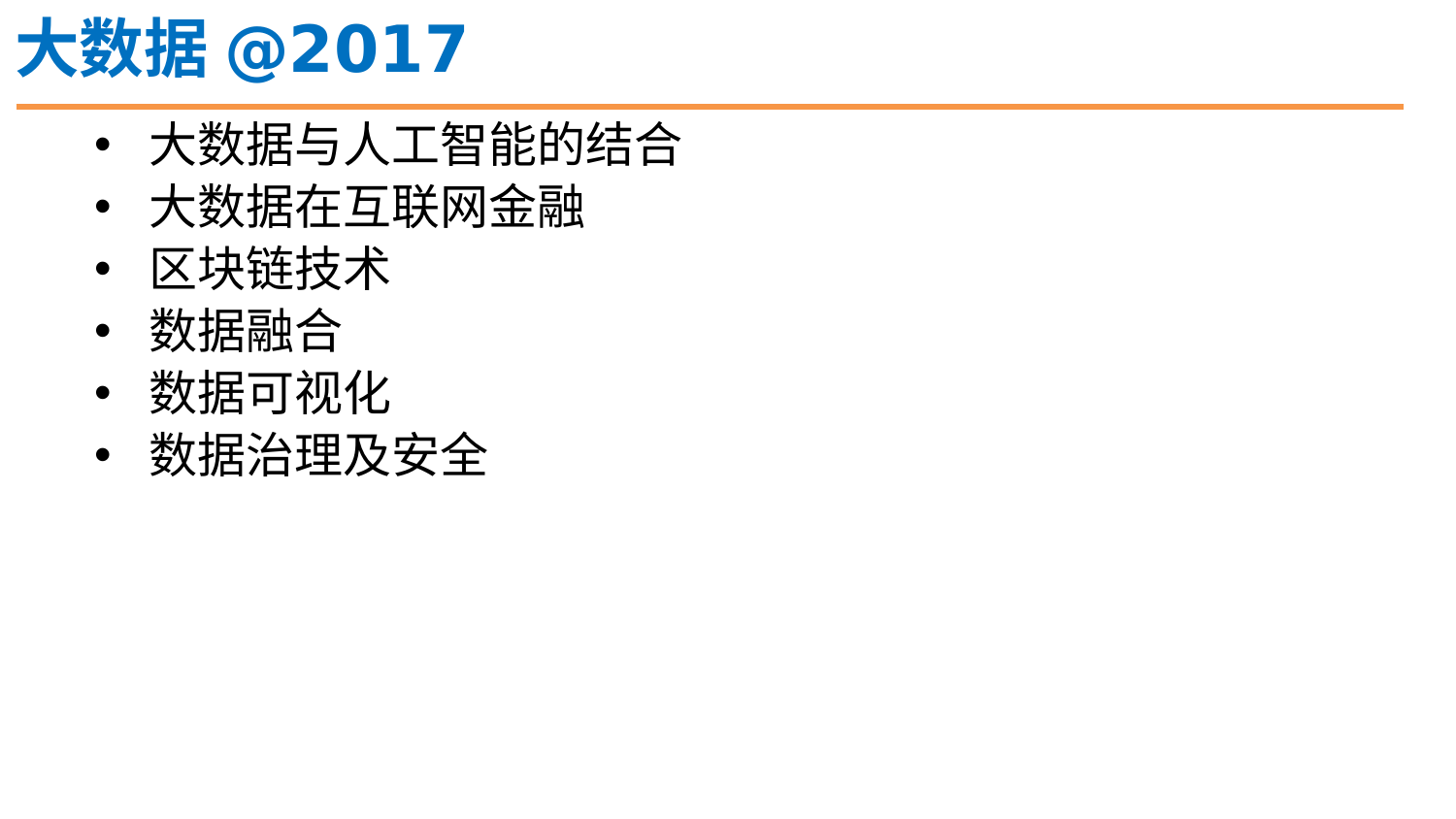

大数据@2017
大数据与人工智能的结合
大数据在互联网金融
区块链技术
数据融合
数据可视化
数据治理及安全